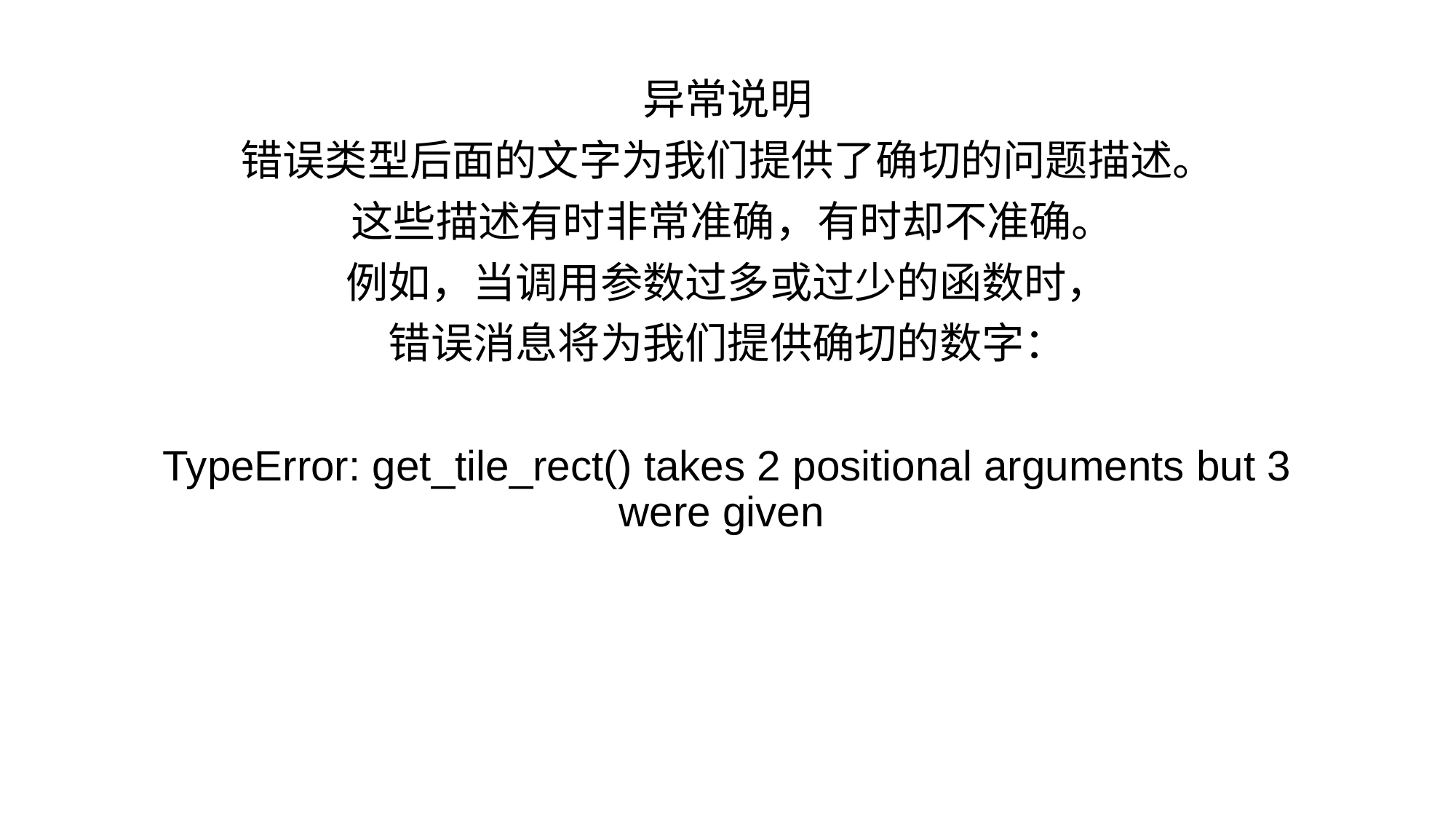

异常说明
错误类型后面的文字为我们提供了确切的问题描述。
 这些描述有时非常准确，有时却不准确。
例如，当调用参数过多或过少的函数时，
错误消息将为我们提供确切的数字：

TypeError: get_tile_rect() takes 2 positional arguments but 3 were given